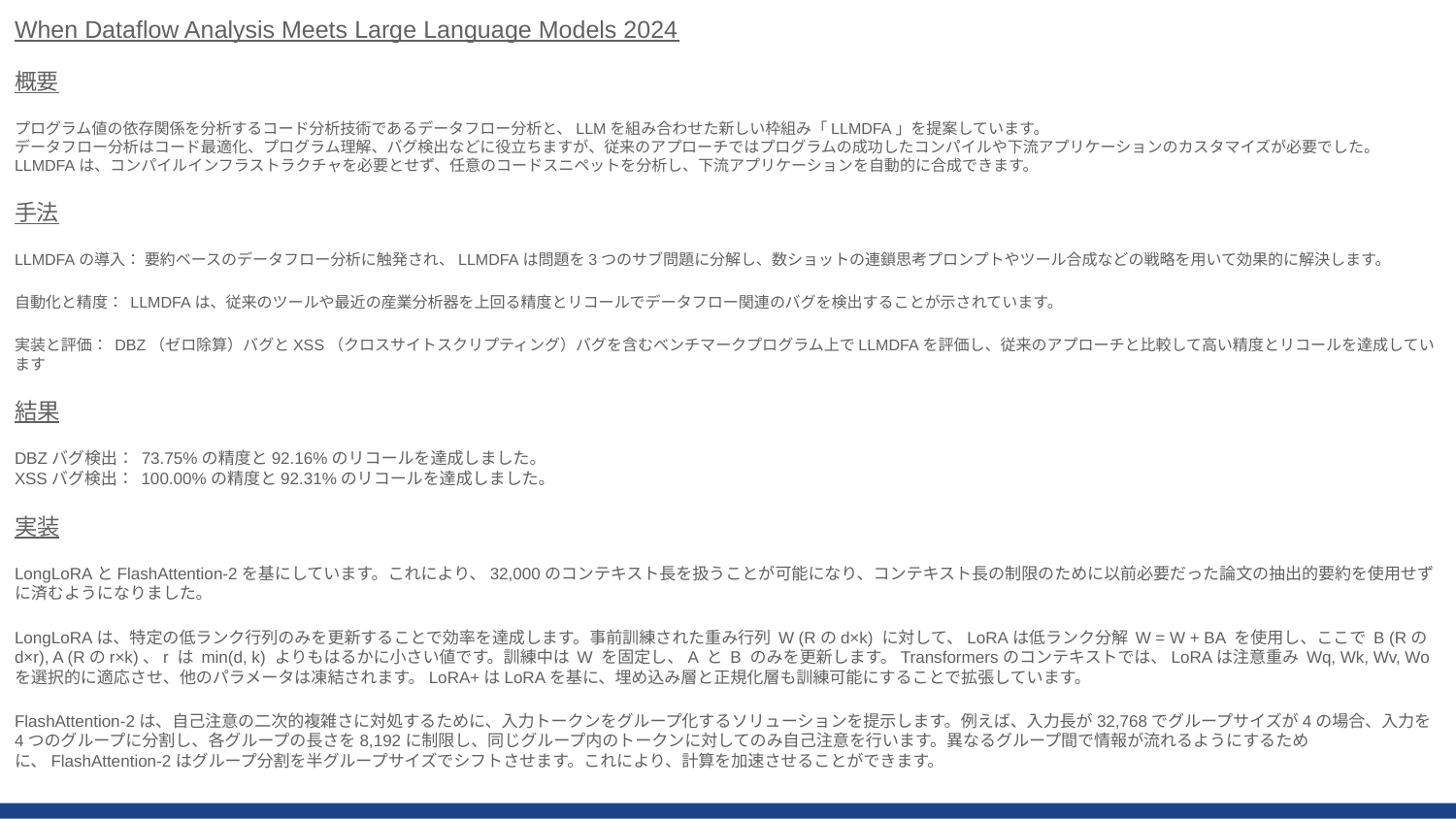

When Dataflow Analysis Meets Large Language Models 2024
概要
プログラム値の依存関係を分析するコード分析技術であるデータフロー分析と、LLMを組み合わせた新しい枠組み「LLMDFA」を提案しています。
データフロー分析はコード最適化、プログラム理解、バグ検出などに役立ちますが、従来のアプローチではプログラムの成功したコンパイルや下流アプリケーションのカスタマイズが必要でした。
LLMDFAは、コンパイルインフラストラクチャを必要とせず、任意のコードスニペットを分析し、下流アプリケーションを自動的に合成できます。
手法
LLMDFAの導入： 要約ベースのデータフロー分析に触発され、LLMDFAは問題を3つのサブ問題に分解し、数ショットの連鎖思考プロンプトやツール合成などの戦略を用いて効果的に解決します。
自動化と精度： LLMDFAは、従来のツールや最近の産業分析器を上回る精度とリコールでデータフロー関連のバグを検出することが示されています。
実装と評価： DBZ（ゼロ除算）バグとXSS（クロスサイトスクリプティング）バグを含むベンチマークプログラム上でLLMDFAを評価し、従来のアプローチと比較して高い精度とリコールを達成しています
結果
DBZバグ検出： 73.75%の精度と92.16%のリコールを達成しました。
XSSバグ検出： 100.00%の精度と92.31%のリコールを達成しました。
実装
LongLoRAとFlashAttention-2を基にしています。これにより、32,000のコンテキスト長を扱うことが可能になり、コンテキスト長の制限のために以前必要だった論文の抽出的要約を使用せずに済むようになりました。
LongLoRAは、特定の低ランク行列のみを更新することで効率を達成します。事前訓練された重み行列 W (Rのd×k) に対して、LoRAは低ランク分解 W = W + BA を使用し、ここで B (Rのd×r), A (Rのr×k)、r は min(d, k) よりもはるかに小さい値です。訓練中は W を固定し、A と B のみを更新します。Transformersのコンテキストでは、LoRAは注意重み Wq, Wk, Wv, Wo を選択的に適応させ、他のパラメータは凍結されます。LoRA+はLoRAを基に、埋め込み層と正規化層も訓練可能にすることで拡張しています。
FlashAttention-2は、自己注意の二次的複雑さに対処するために、入力トークンをグループ化するソリューションを提示します。例えば、入力長が32,768でグループサイズが4の場合、入力を4つのグループに分割し、各グループの長さを8,192に制限し、同じグループ内のトークンに対してのみ自己注意を行います。異なるグループ間で情報が流れるようにするために、FlashAttention-2はグループ分割を半グループサイズでシフトさせます。これにより、計算を加速させることができます。